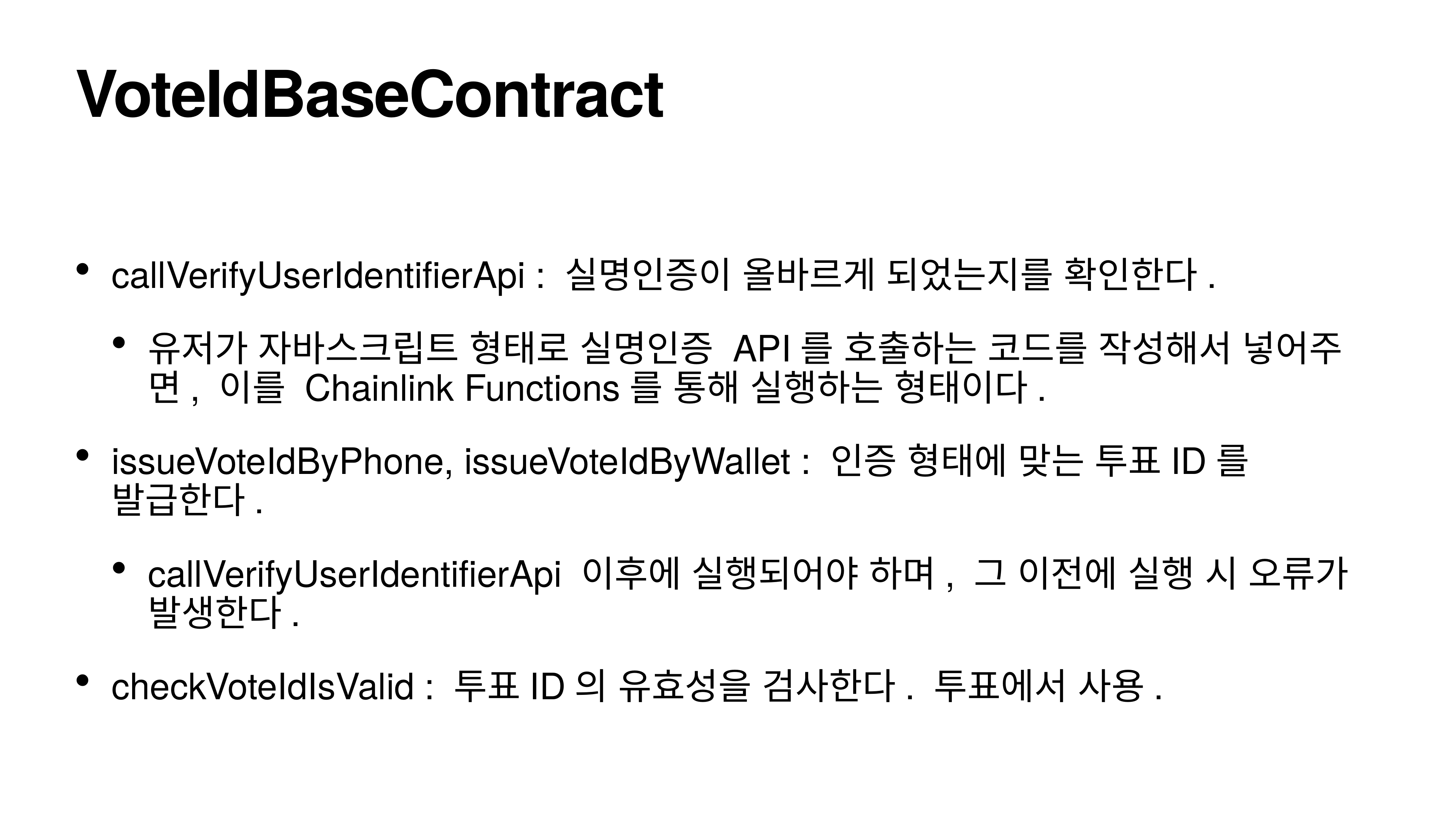

# VoteIdBaseContract
callVerifyUserIdentifierApi : 실명인증이 올바르게 되었는지를 확인한다.
유저가 자바스크립트 형태로 실명인증 API를 호출하는 코드를 작성해서 넣어주면, 이를 Chainlink Functions를 통해 실행하는 형태이다.
issueVoteIdByPhone, issueVoteIdByWallet : 인증 형태에 맞는 투표ID를 발급한다.
callVerifyUserIdentifierApi 이후에 실행되어야 하며, 그 이전에 실행 시 오류가 발생한다.
checkVoteIdIsValid : 투표ID의 유효성을 검사한다. 투표에서 사용.